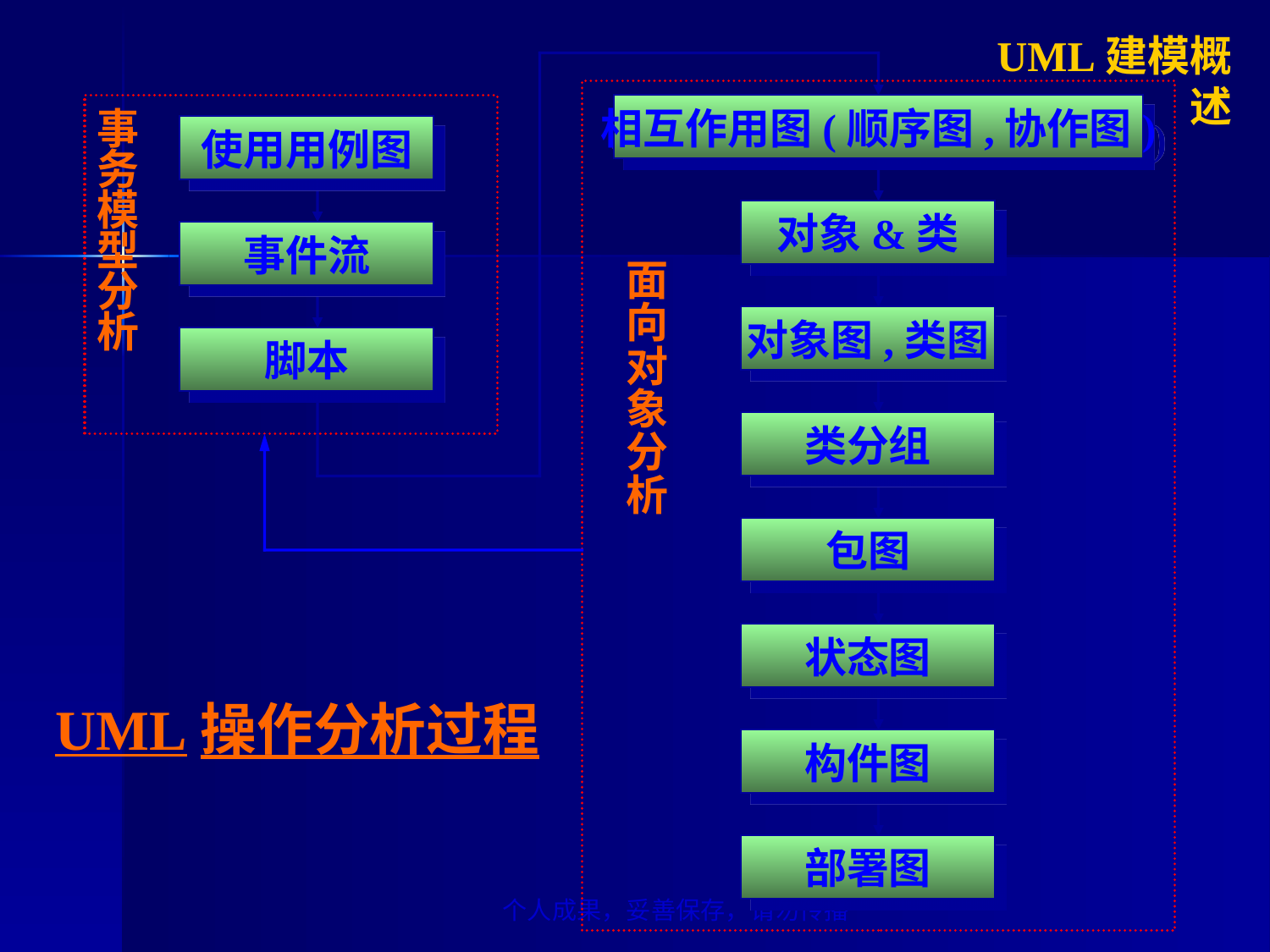

UML建模概述

相互作用图(顺序图,协作图)
事务模型分析
使用用例图

对象&类
事件流
面向对象分析

对象图,类图
脚本

类分组

包图

状态图
# UML操作分析过程

构件图

部署图
个人成果，妥善保存，请勿传播